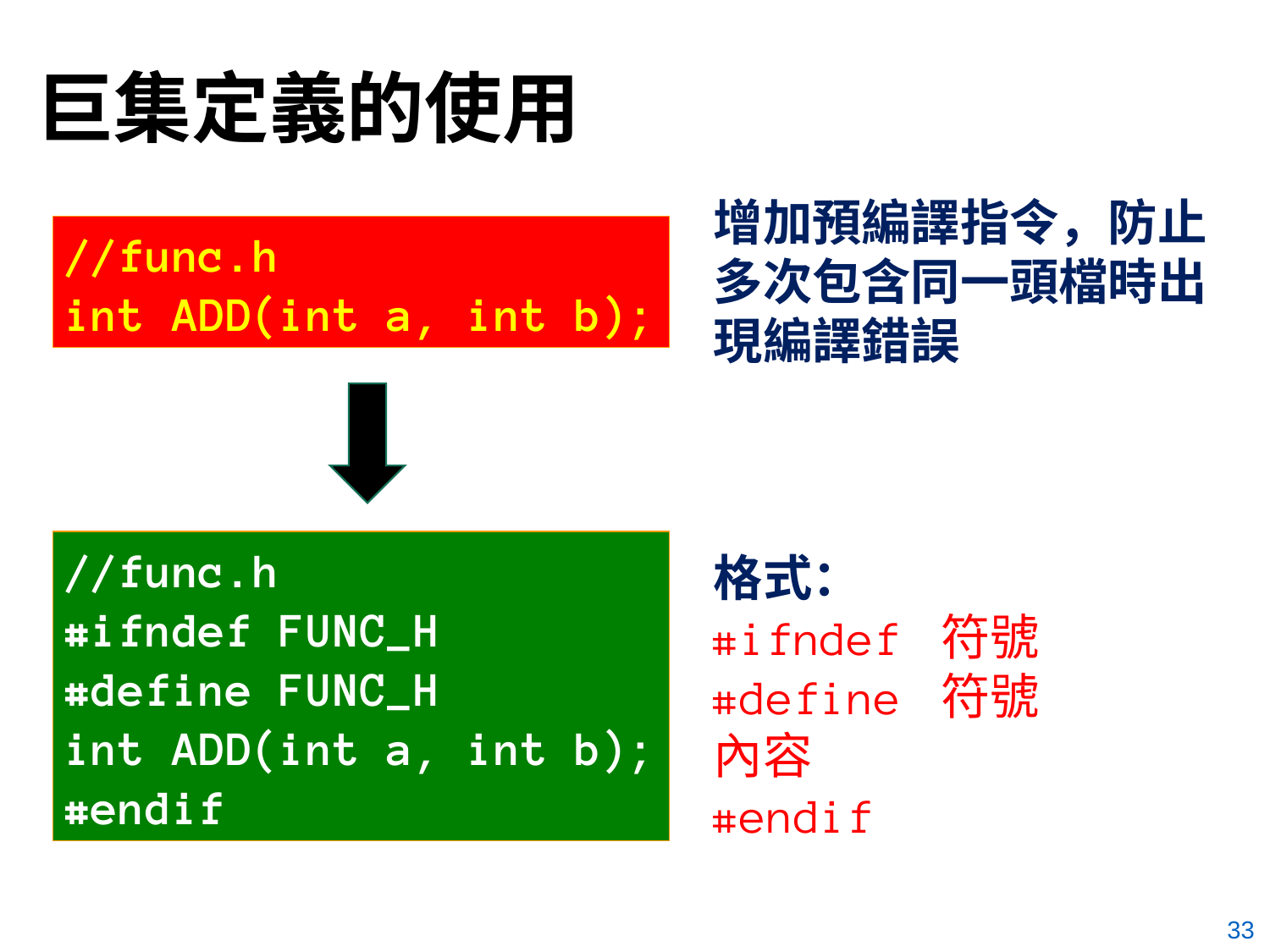

# 巨集定義的使用
增加預編譯指令，防止多次包含同一頭檔時出現編譯錯誤

格式：
#ifndef 符號
#define 符號
內容
#endif
//func.h
int ADD(int a, int b);

//func.h
#ifndef FUNC_H
#define FUNC_H
int ADD(int a, int b);
#endif
33